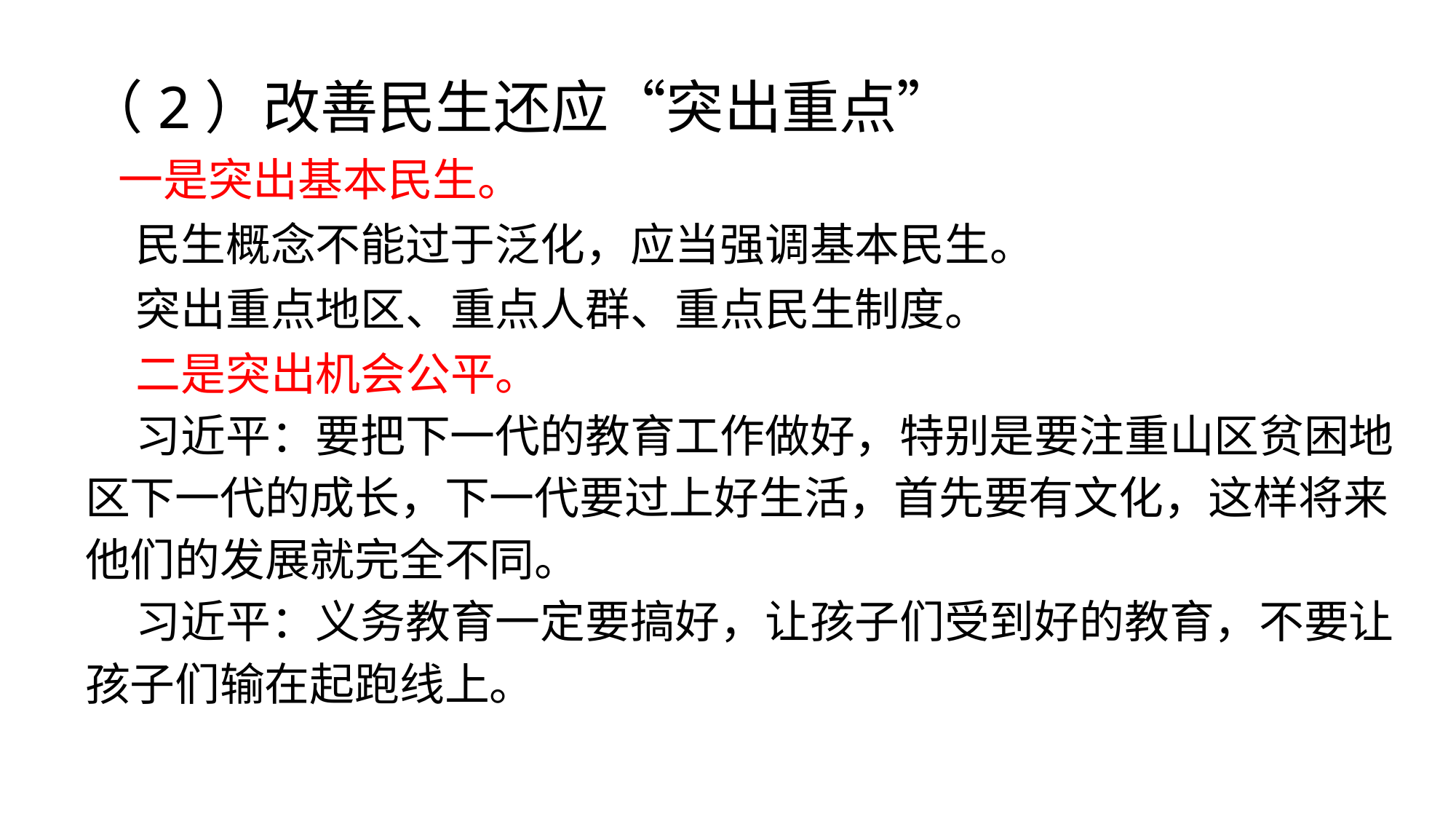

（2）改善民生还应“突出重点”
    一是突出基本民生。
    民生概念不能过于泛化，应当强调基本民生。
    突出重点地区、重点人群、重点民生制度。
    二是突出机会公平。
    习近平：要把下一代的教育工作做好，特别是要注重山区贫困地区下一代的成长，下一代要过上好生活，首先要有文化，这样将来他们的发展就完全不同。
    习近平：义务教育一定要搞好，让孩子们受到好的教育，不要让孩子们输在起跑线上。